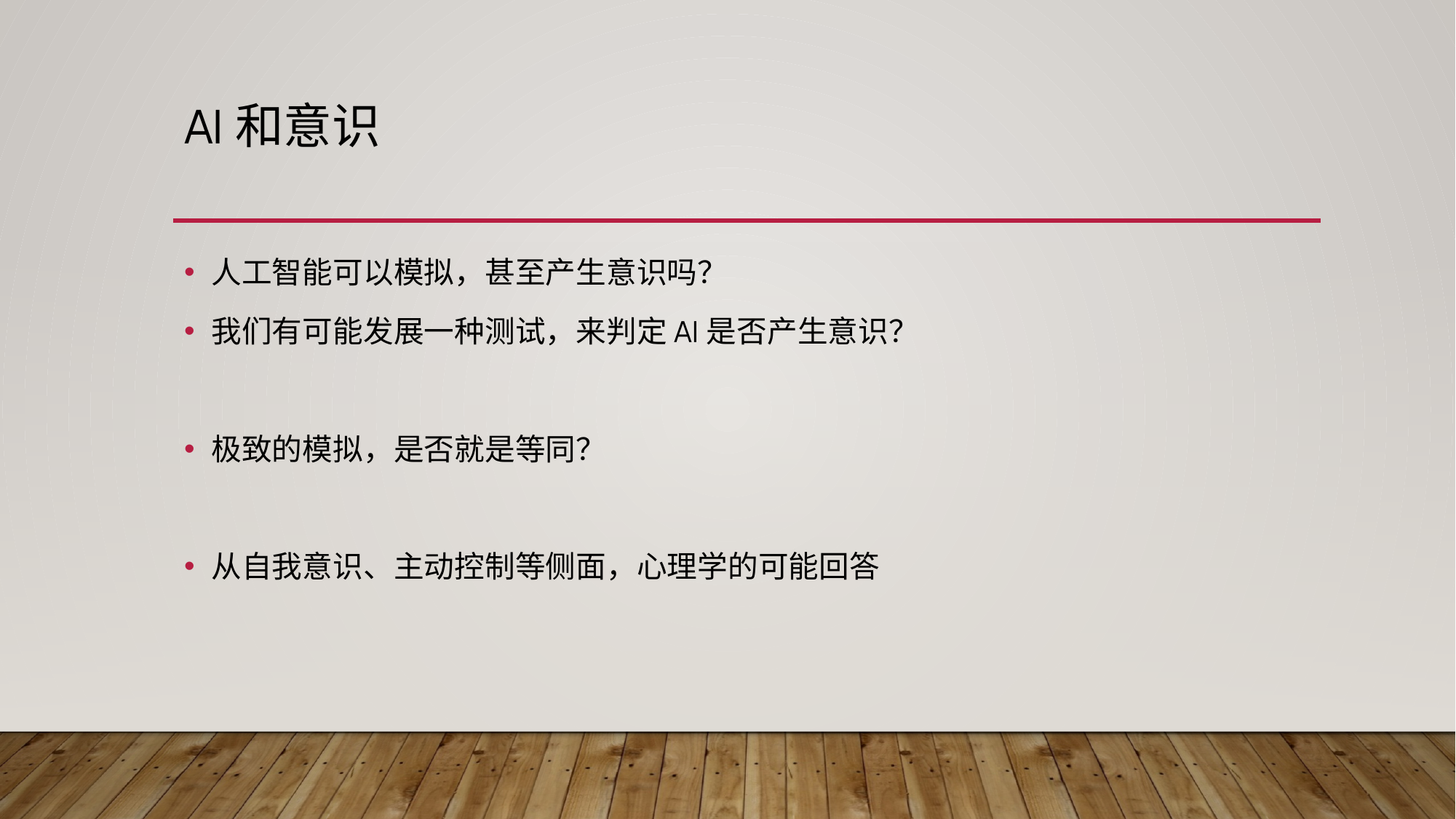

# AI和意识
人工智能可以模拟，甚至产生意识吗？
我们有可能发展一种测试，来判定AI是否产生意识？

极致的模拟，是否就是等同？

从自我意识、主动控制等侧面，心理学的可能回答